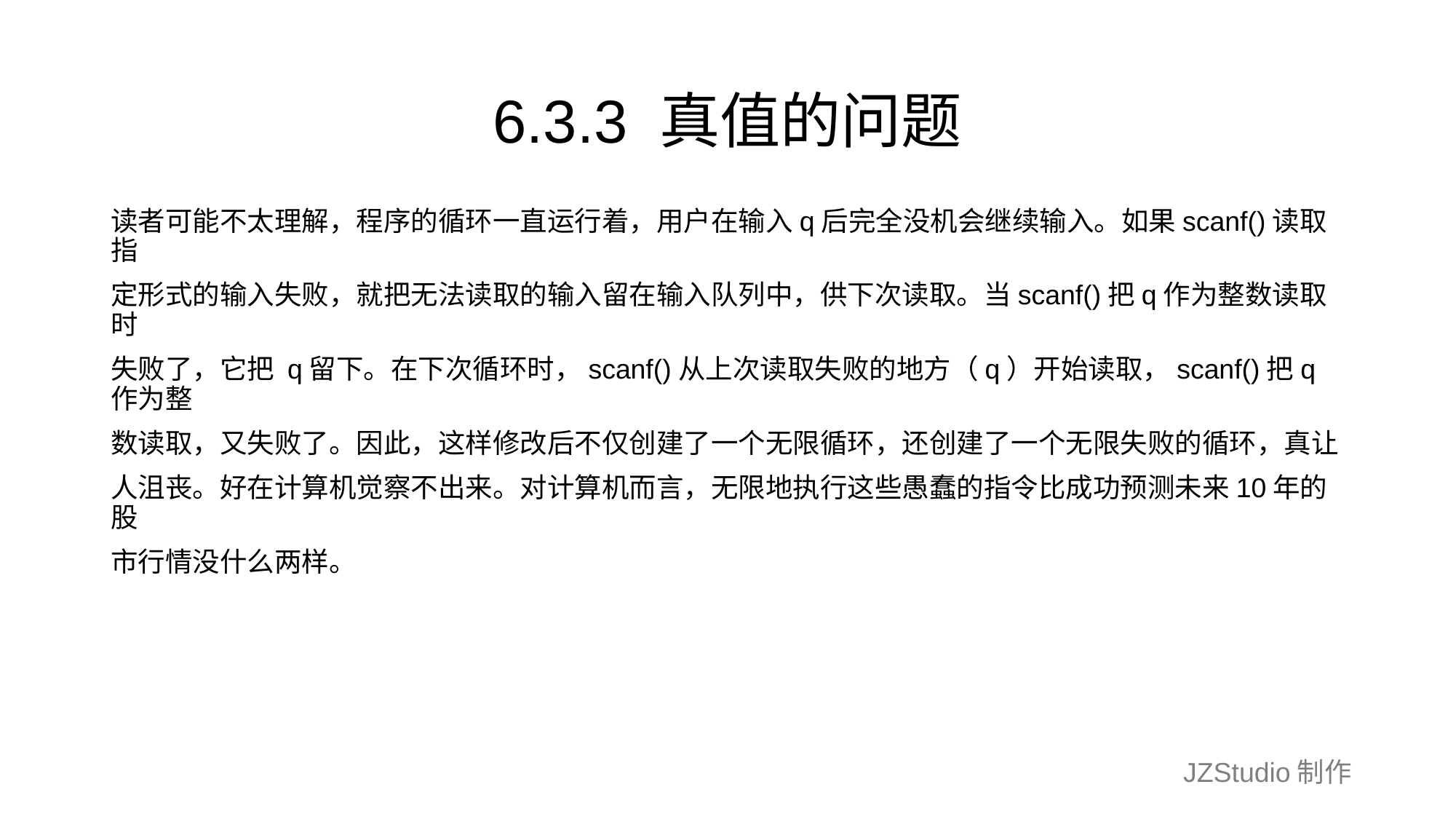

# 6.3.3 真值的问题
读者可能不太理解，程序的循环一直运行着，用户在输入q后完全没机会继续输入。如果scanf()读取指
定形式的输入失败，就把无法读取的输入留在输入队列中，供下次读取。当scanf()把q作为整数读取时
失败了，它把 q留下。在下次循环时，scanf()从上次读取失败的地方（q）开始读取，scanf()把q作为整
数读取，又失败了。因此，这样修改后不仅创建了一个无限循环，还创建了一个无限失败的循环，真让
人沮丧。好在计算机觉察不出来。对计算机而言，无限地执行这些愚蠢的指令比成功预测未来10年的股
市行情没什么两样。